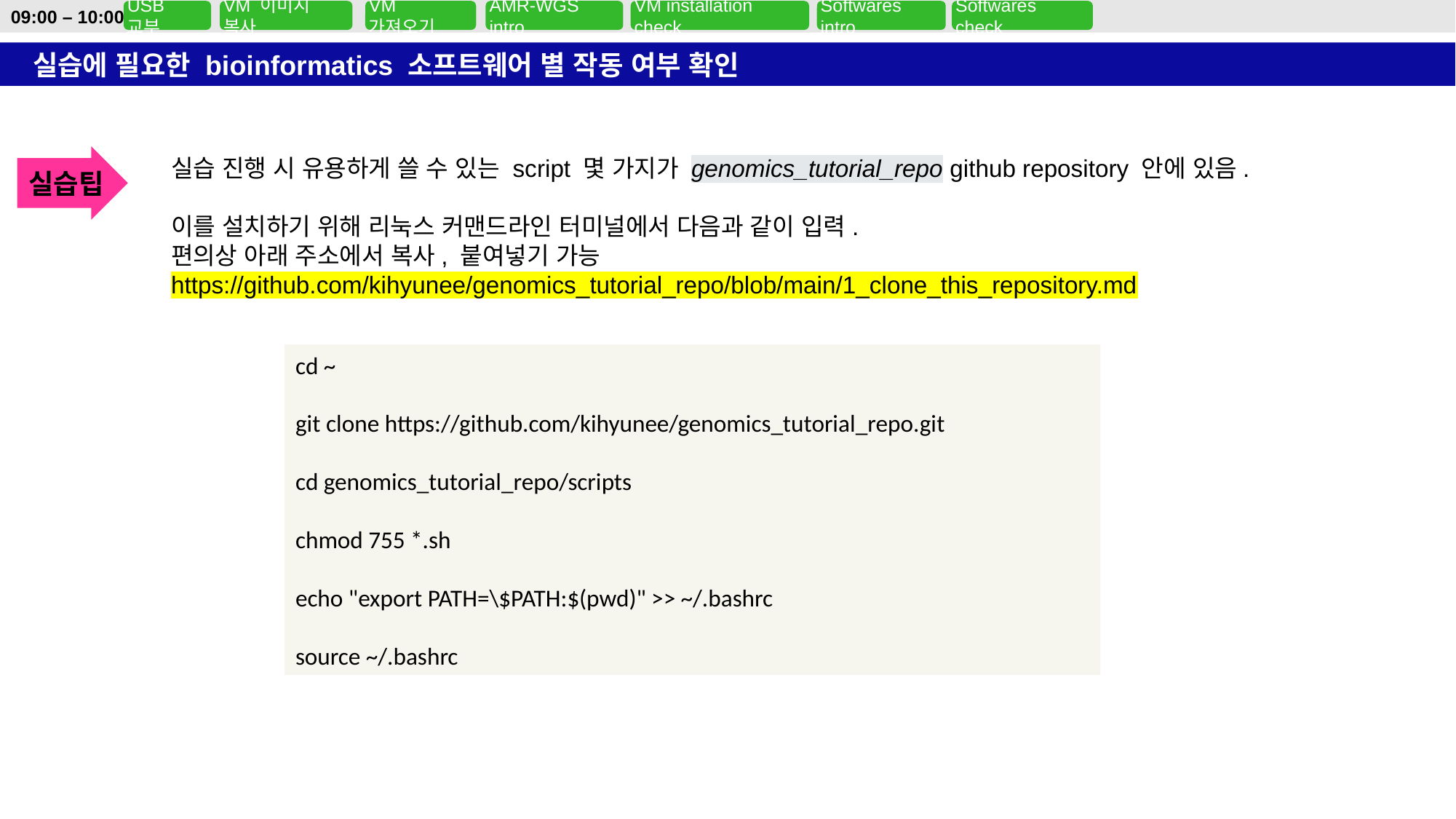

09:00 – 10:00
USB 교부
VM 이미지 복사
VM 가져오기
AMR-WGS intro
VM installation check
Softwares intro
Softwares check
실습에 필요한 bioinformatics 소프트웨어 별 작동 여부 확인
실습 진행 시 유용하게 쓸 수 있는 script 몇 가지가 genomics_tutorial_repo github repository 안에 있음.

이를 설치하기 위해 리눅스 커맨드라인 터미널에서 다음과 같이 입력.
편의상 아래 주소에서 복사, 붙여넣기 가능
https://github.com/kihyunee/genomics_tutorial_repo/blob/main/1_clone_this_repository.md

실습팁
cd ~

git clone https://github.com/kihyunee/genomics_tutorial_repo.git

cd genomics_tutorial_repo/scripts

chmod 755 *.sh

echo "export PATH=\$PATH:$(pwd)" >> ~/.bashrc

source ~/.bashrc